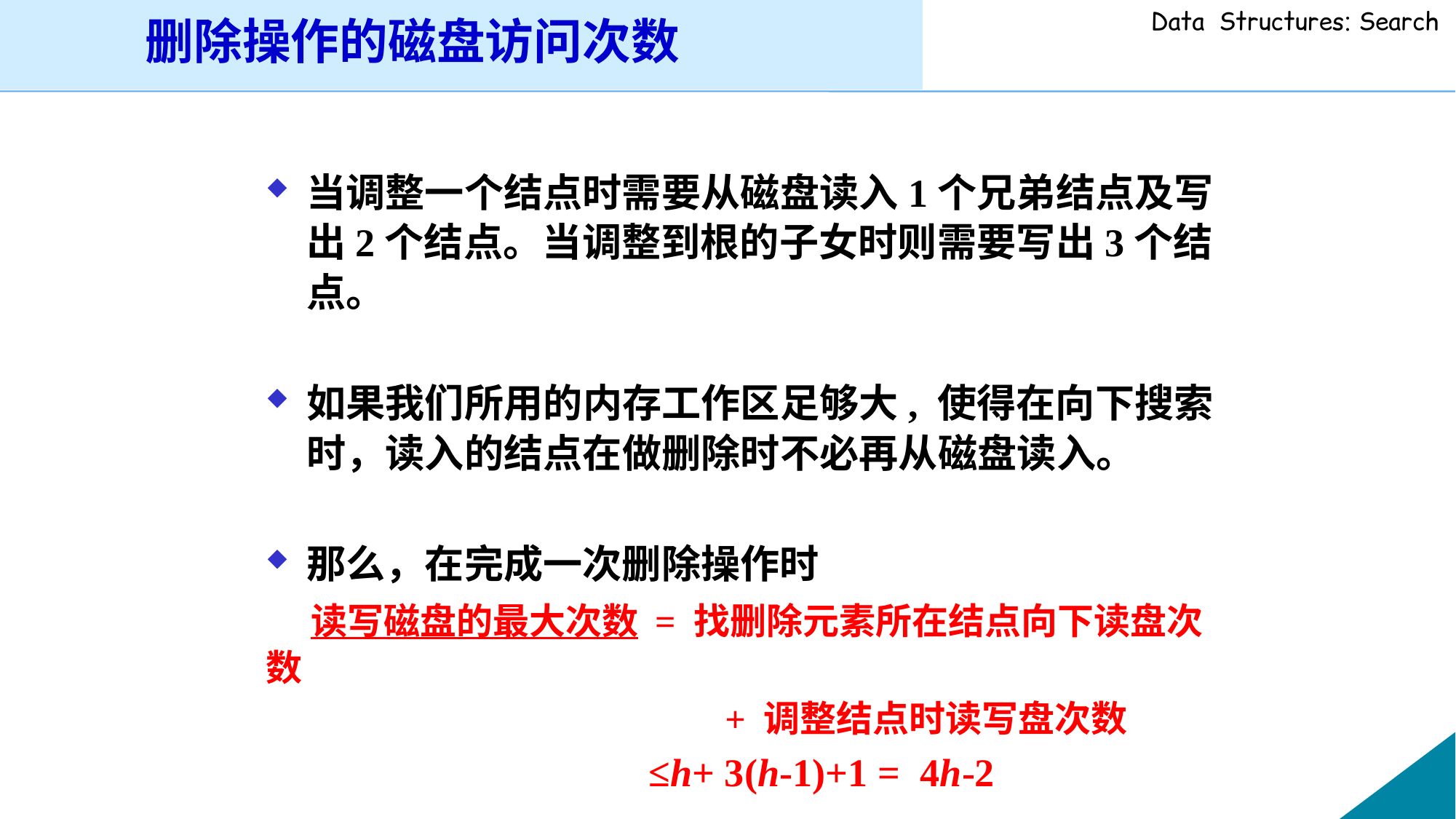

删除操作的磁盘访问次数
当调整一个结点时需要从磁盘读入1个兄弟结点及写出2个结点。当调整到根的子女时则需要写出3个结点。

如果我们所用的内存工作区足够大, 使得在向下搜索时，读入的结点在做删除时不必再从磁盘读入。

那么，在完成一次删除操作时
    读写磁盘的最大次数 = 找删除元素所在结点向下读盘次数
                 		          + 调整结点时读写盘次数
                                       ≤h+ 3(h-1)+1 =  4h-2